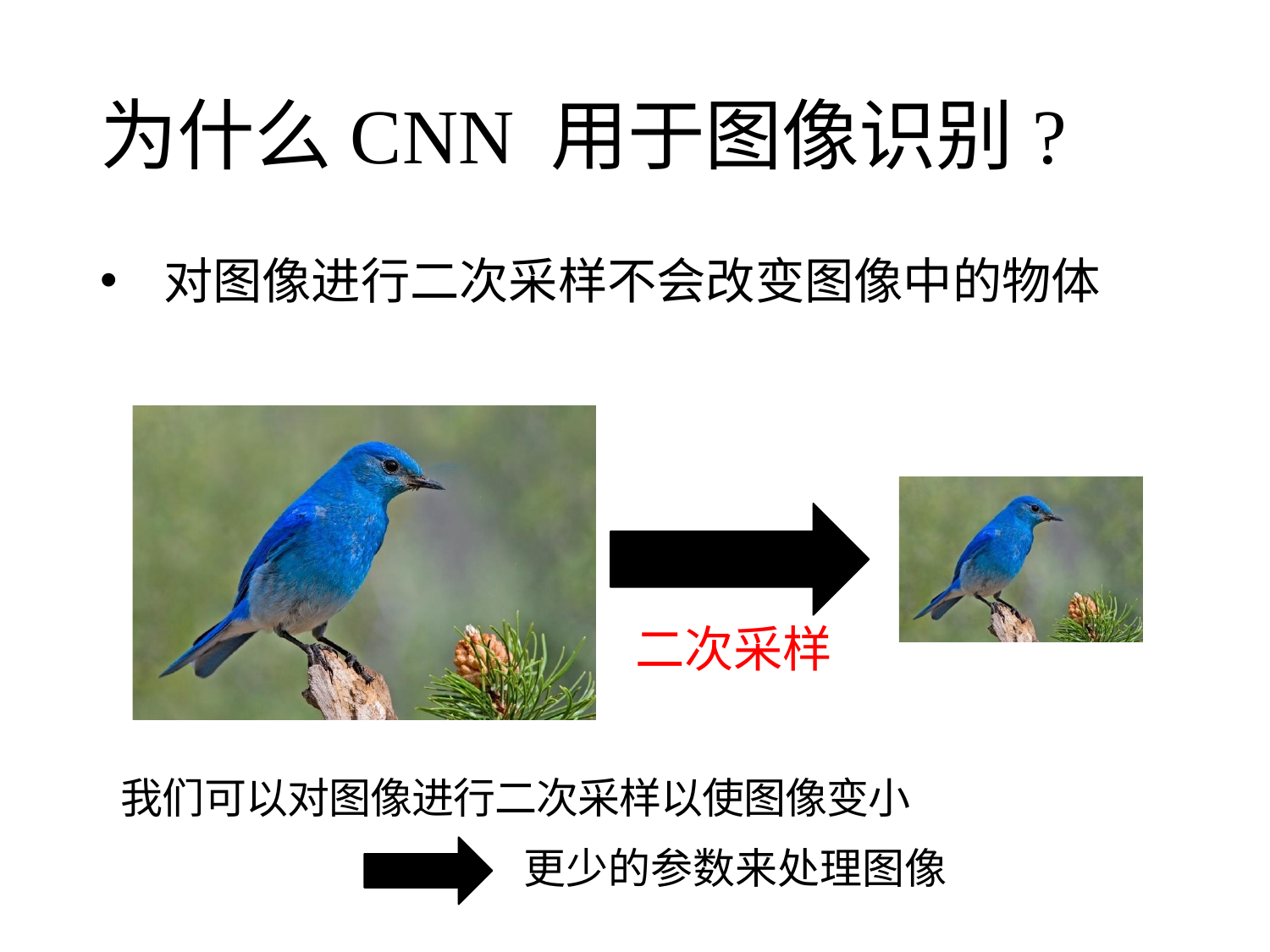

# 为什么CNN 用于图像识别?
对图像进行二次采样不会改变图像中的物体

二次采样

我们可以对图像进行二次采样以使图像变小
更少的参数来处理图像